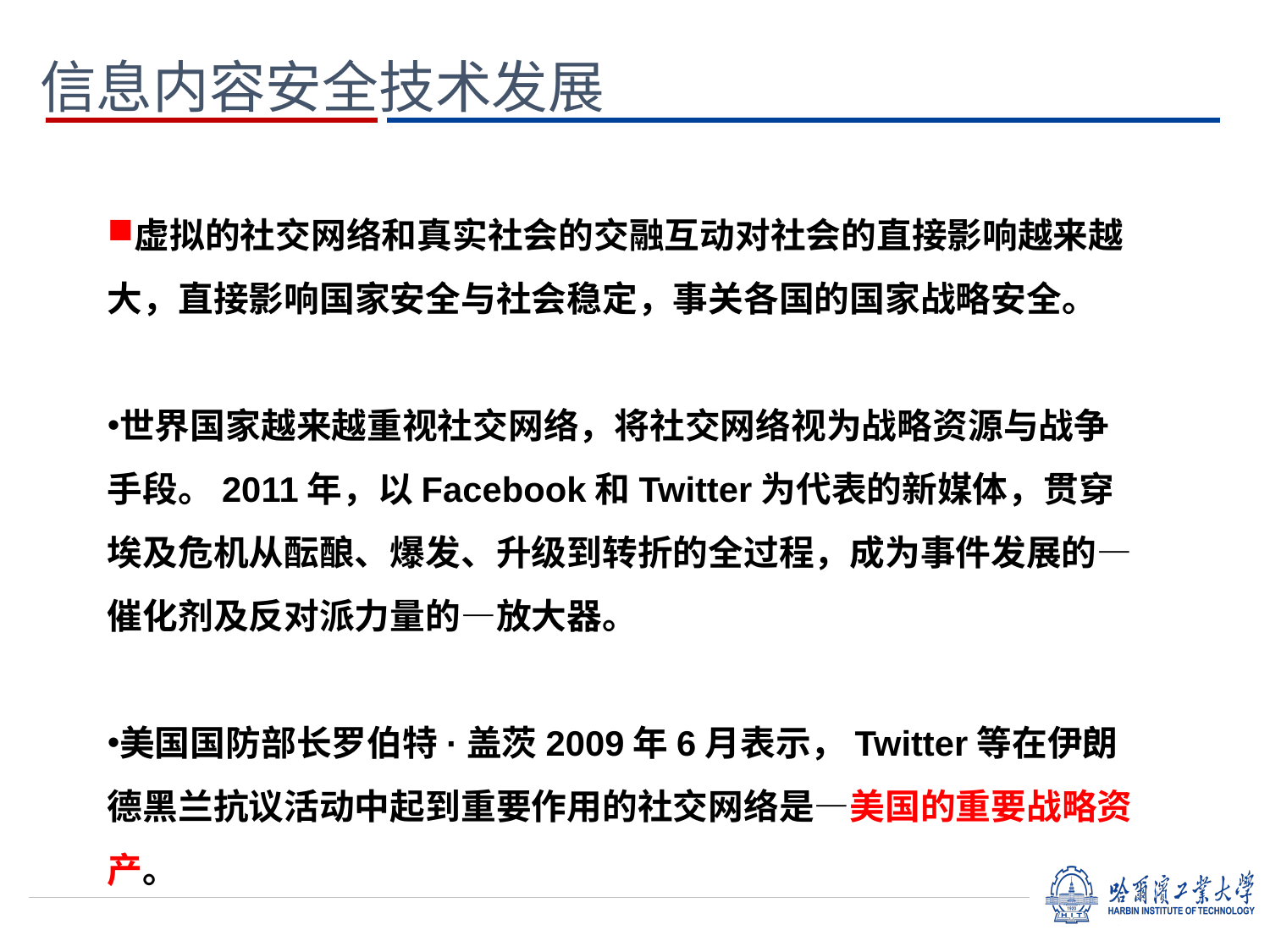

信息内容安全技术发展
虚拟的社交网络和真实社会的交融互动对社会的直接影响越来越大，直接影响国家安全与社会稳定，事关各国的国家战略安全。

世界国家越来越重视社交网络，将社交网络视为战略资源与战争手段。2011年，以Facebook和Twitter为代表的新媒体，贯穿埃及危机从酝酿、爆发、升级到转折的全过程，成为事件发展的―催化剂及反对派力量的―放大器。

美国国防部长罗伯特·盖茨2009年6月表示，Twitter等在伊朗德黑兰抗议活动中起到重要作用的社交网络是―美国的重要战略资产。